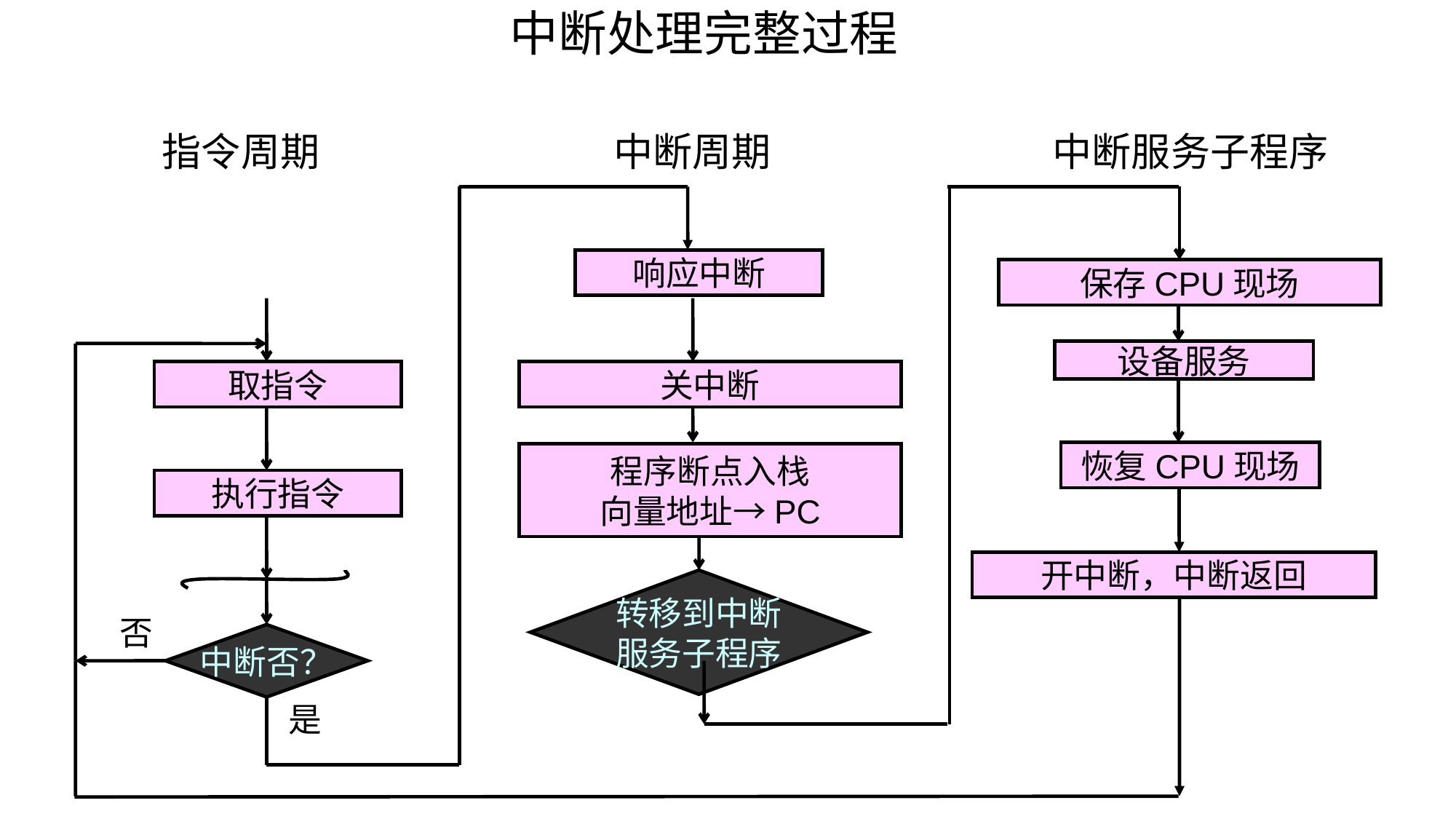

中断处理完整过程
指令周期
中断周期
中断服务子程序

响应中断
保存CPU现场

取指令

关中断

设备服务

恢复CPU现场

执行指令

程序断点入栈
向量地址→PC

开中断，中断返回

转移到中断
服务子程序

否
中断否？

是